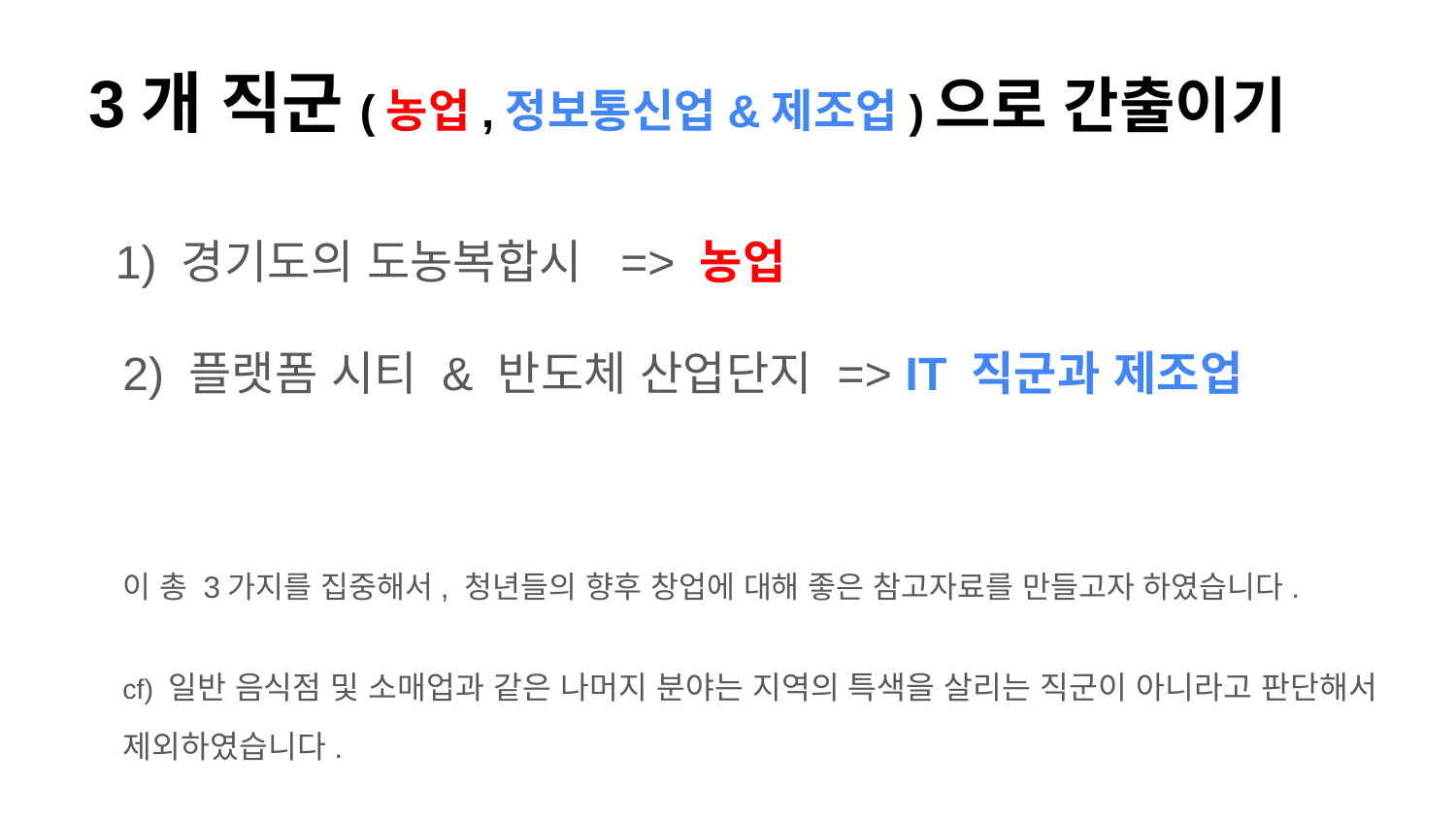

# 3개 직군(농업,정보통신업&제조업)으로 간출이기
     1) 경기도의 도농복합시  => 농업

2) 플랫폼 시티 & 반도체 산업단지 => IT 직군과 제조업

이 총 3가지를 집중해서, 청년들의 향후 창업에 대해 좋은 참고자료를 만들고자 하였습니다.

cf) 일반 음식점 및 소매업과 같은 나머지 분야는 지역의 특색을 살리는 직군이 아니라고 판단해서 제외하였습니다.